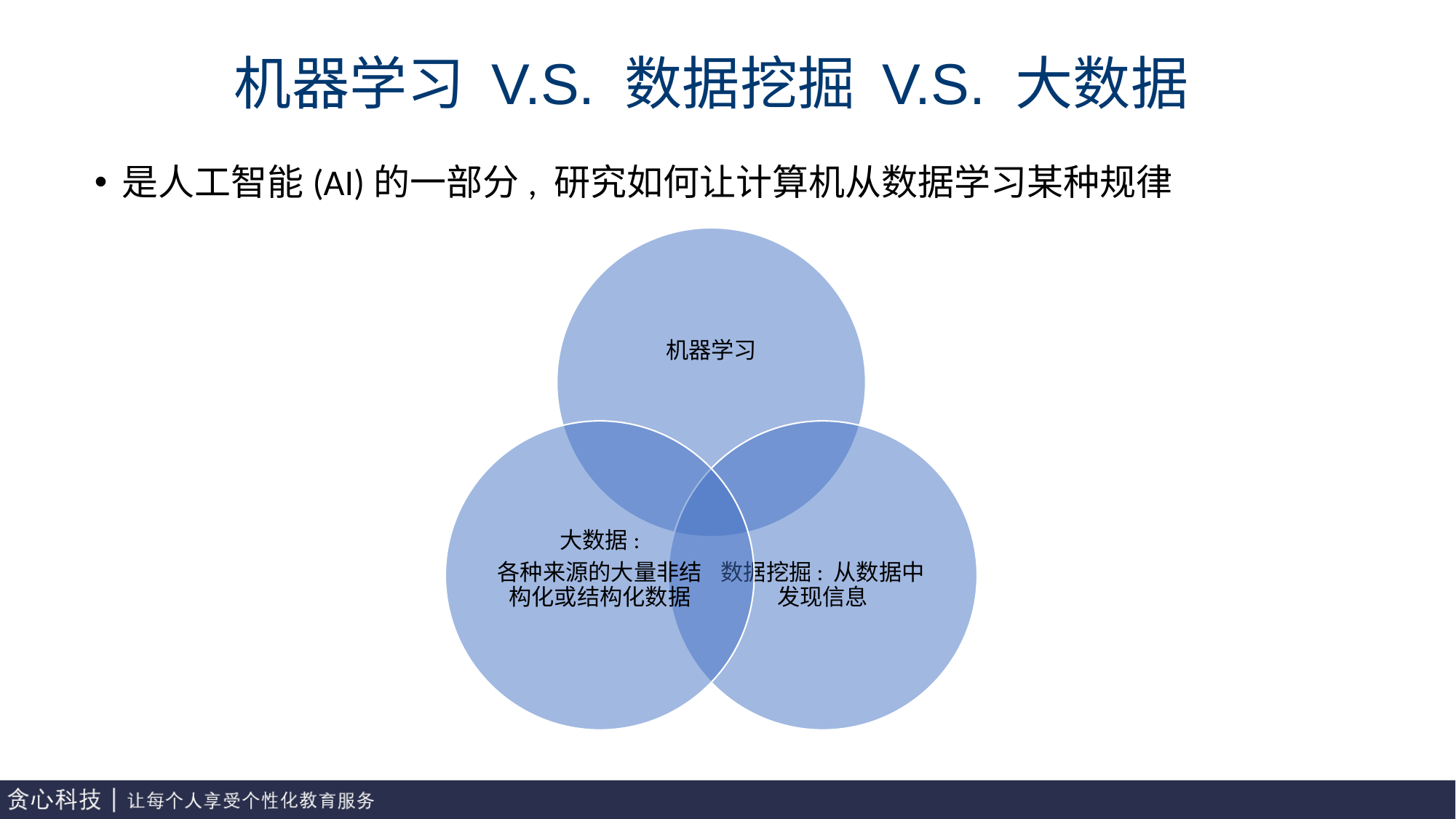

# 机器学习 V.S. 数据挖掘 V.S. 大数据
是人工智能(AI)的一部分, 研究如何让计算机从数据学习某种规律

机器学习
数据挖掘: 从数据中发现信息
大数据:
各种来源的大量非结构化或结构化数据